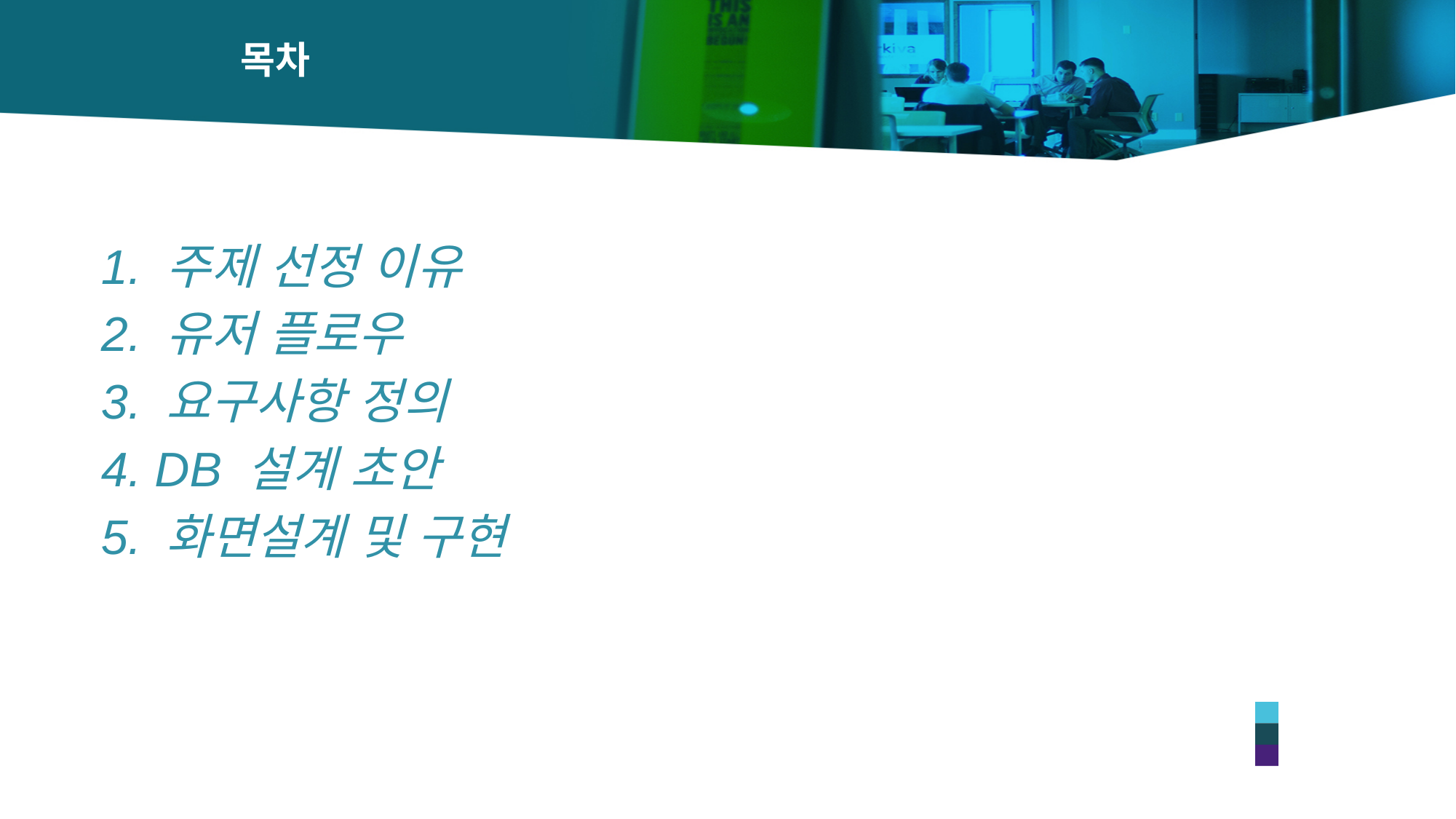

# 목차

 주제 선정 이유
 유저 플로우
 요구사항 정의
 DB 설계 초안
 화면설계 및 구현